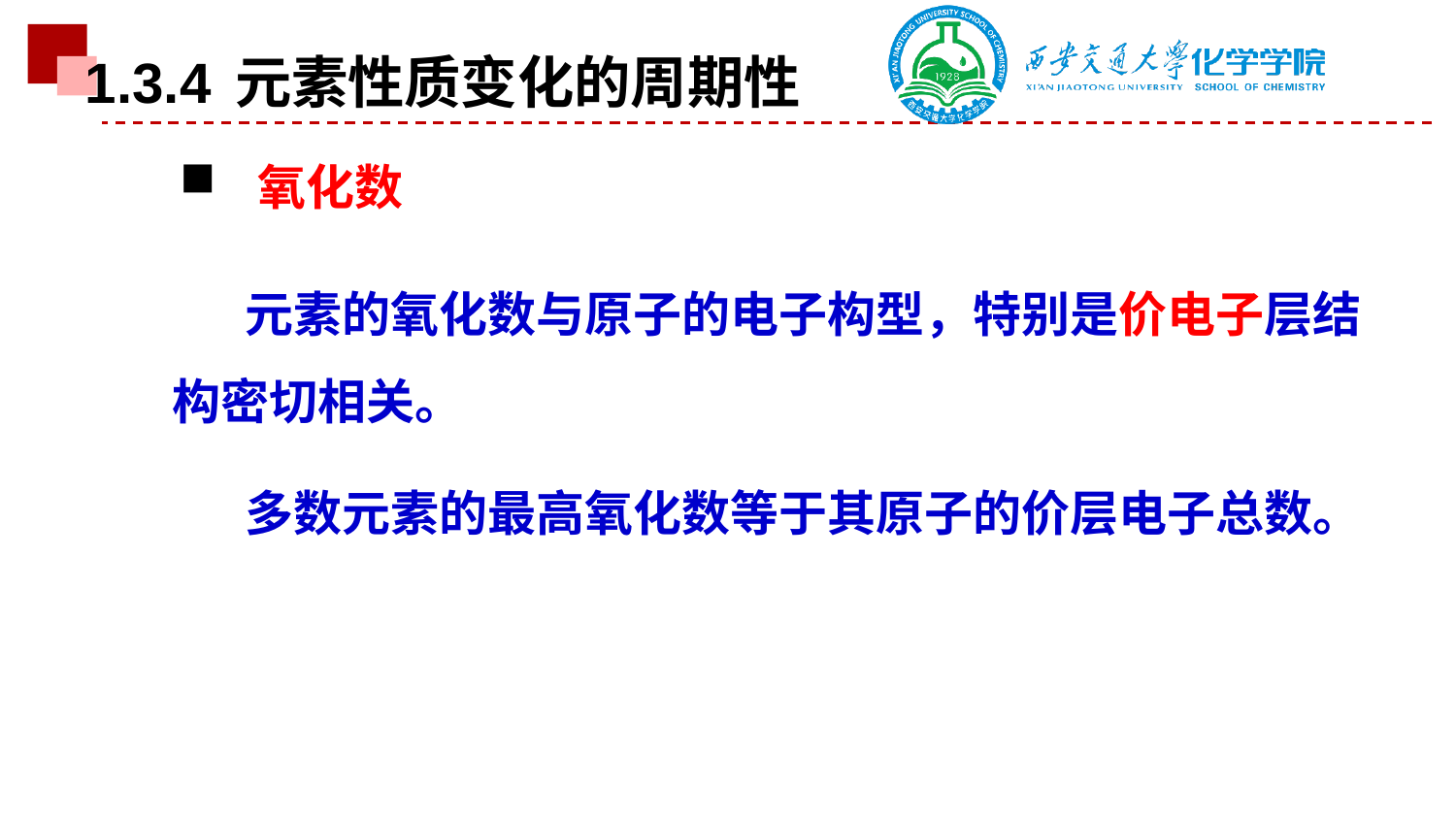

1.3.4 元素性质变化的周期性
 氧化数
元素的氧化数与原子的电子构型，特别是价电子层结构密切相关。
多数元素的最高氧化数等于其原子的价层电子总数。